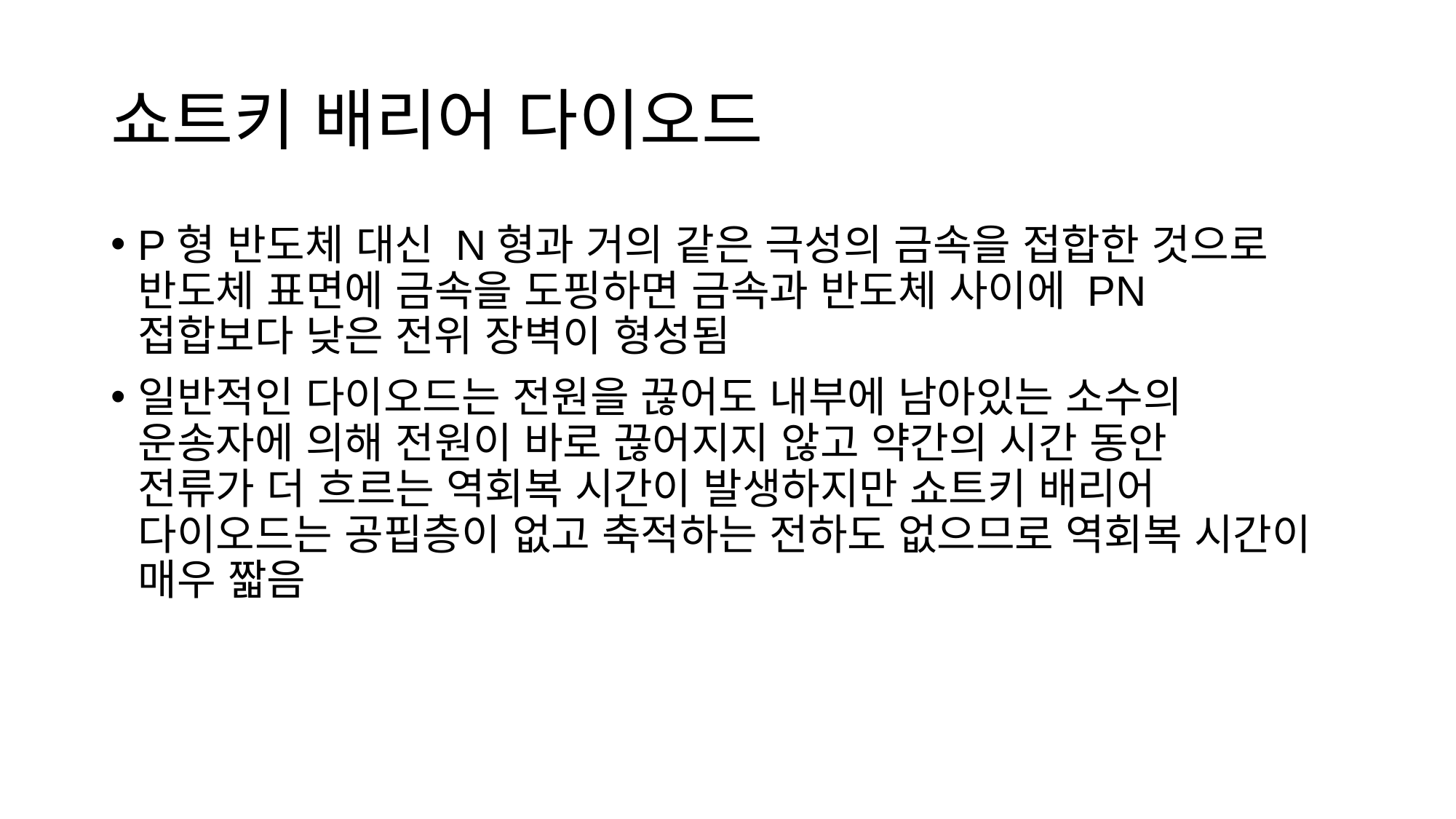

# 쇼트키 배리어 다이오드
P형 반도체 대신 N형과 거의 같은 극성의 금속을 접합한 것으로 반도체 표면에 금속을 도핑하면 금속과 반도체 사이에 PN
접합보다 낮은 전위 장벽이 형성됨
일반적인 다이오드는 전원을 끊어도 내부에 남아있는 소수의 운송자에 의해 전원이 바로 끊어지지 않고 약간의 시간 동안
전류가 더 흐르는 역회복 시간이 발생하지만 쇼트키 배리어
다이오드는 공핍층이 없고 축적하는 전하도 없으므로 역회복 시간이 매우 짧음